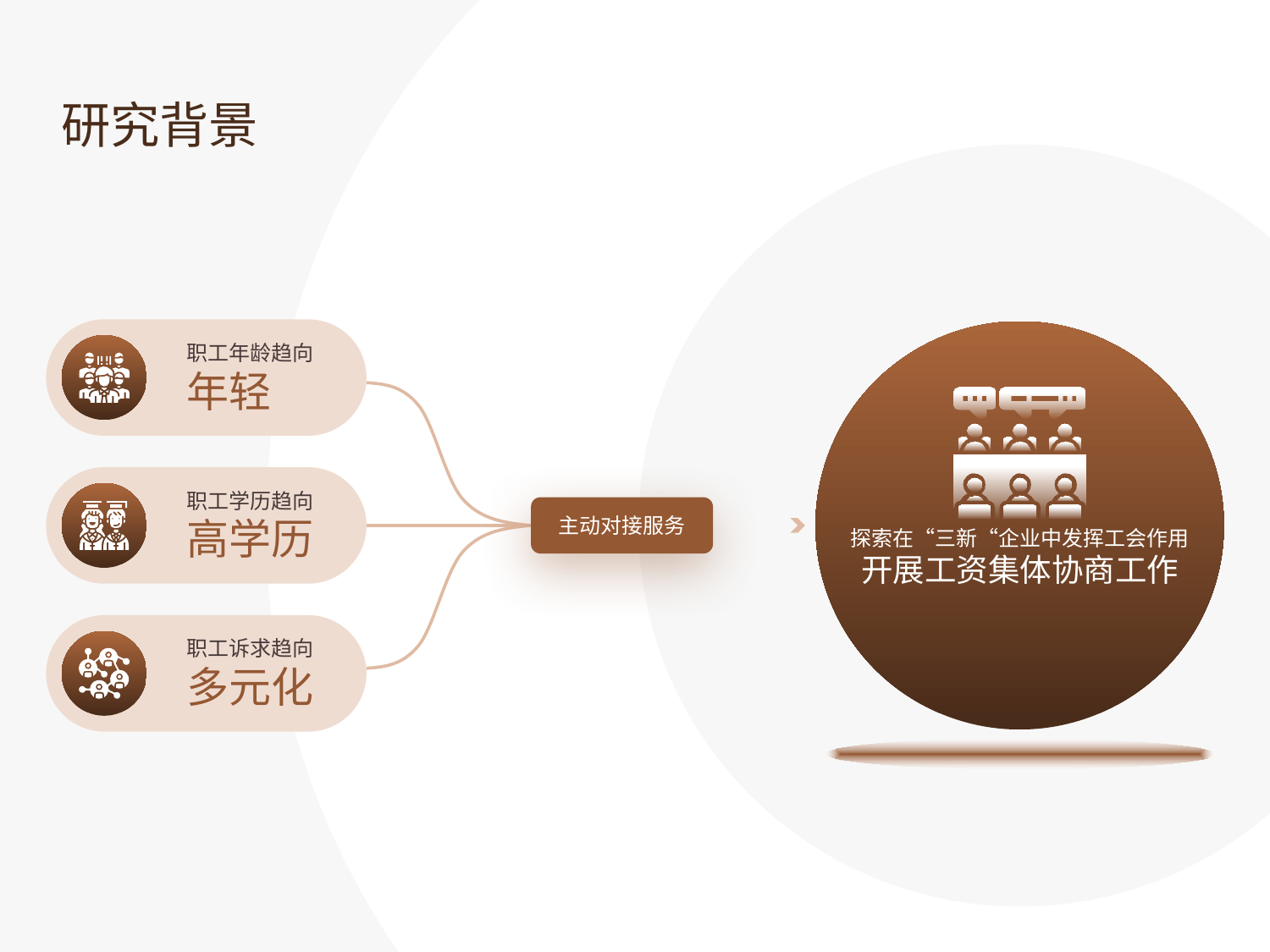

研究背景

职工年龄趋向
年轻

职工学历趋向
高学历

主动对接服务

探索在“三新“企业中发挥工会作用
开展工资集体协商工作

职工诉求趋向
多元化